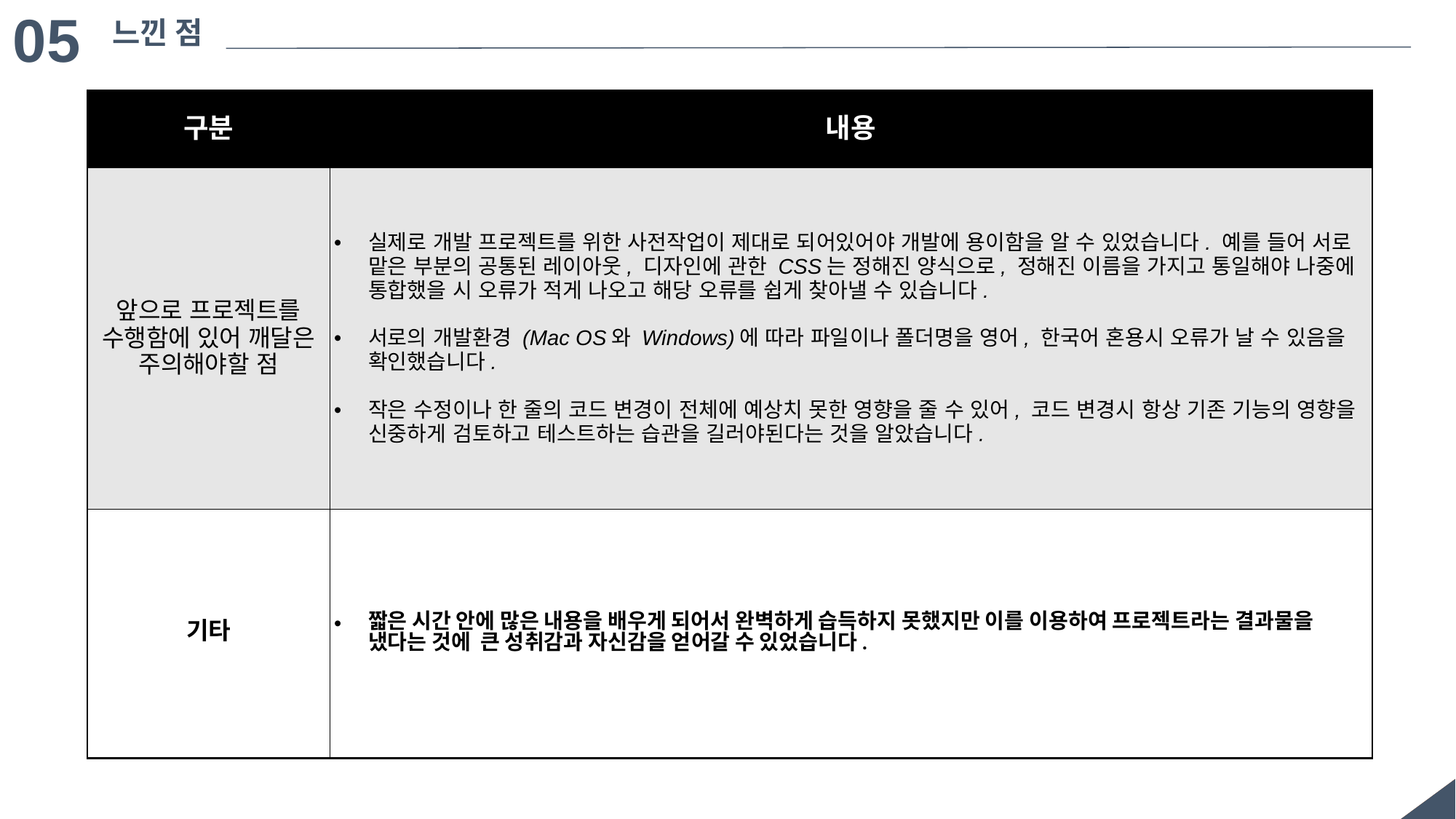

05
느낀 점
| 구분 | 내용 |
| --- | --- |
| 앞으로 프로젝트를 수행함에 있어 깨달은 주의해야할 점 | 실제로 개발 프로젝트를 위한 사전작업이 제대로 되어있어야 개발에 용이함을 알 수 있었습니다. 예를 들어 서로 맡은 부분의 공통된 레이아웃, 디자인에 관한 CSS는 정해진 양식으로, 정해진 이름을 가지고 통일해야 나중에 통합했을 시 오류가 적게 나오고 해당 오류를 쉽게 찾아낼 수 있습니다. 서로의 개발환경 (Mac OS와 Windows)에 따라 파일이나 폴더명을 영어, 한국어 혼용시 오류가 날 수 있음을 확인했습니다. 작은 수정이나 한 줄의 코드 변경이 전체에 예상치 못한 영향을 줄 수 있어, 코드 변경시 항상 기존 기능의 영향을 신중하게 검토하고 테스트하는 습관을 길러야된다는 것을 알았습니다. |
| 기타 | 짧은 시간 안에 많은 내용을 배우게 되어서 완벽하게 습득하지 못했지만 이를 이용하여 프로젝트라는 결과물을 냈다는 것에 큰 성취감과 자신감을 얻어갈 수 있었습니다. |